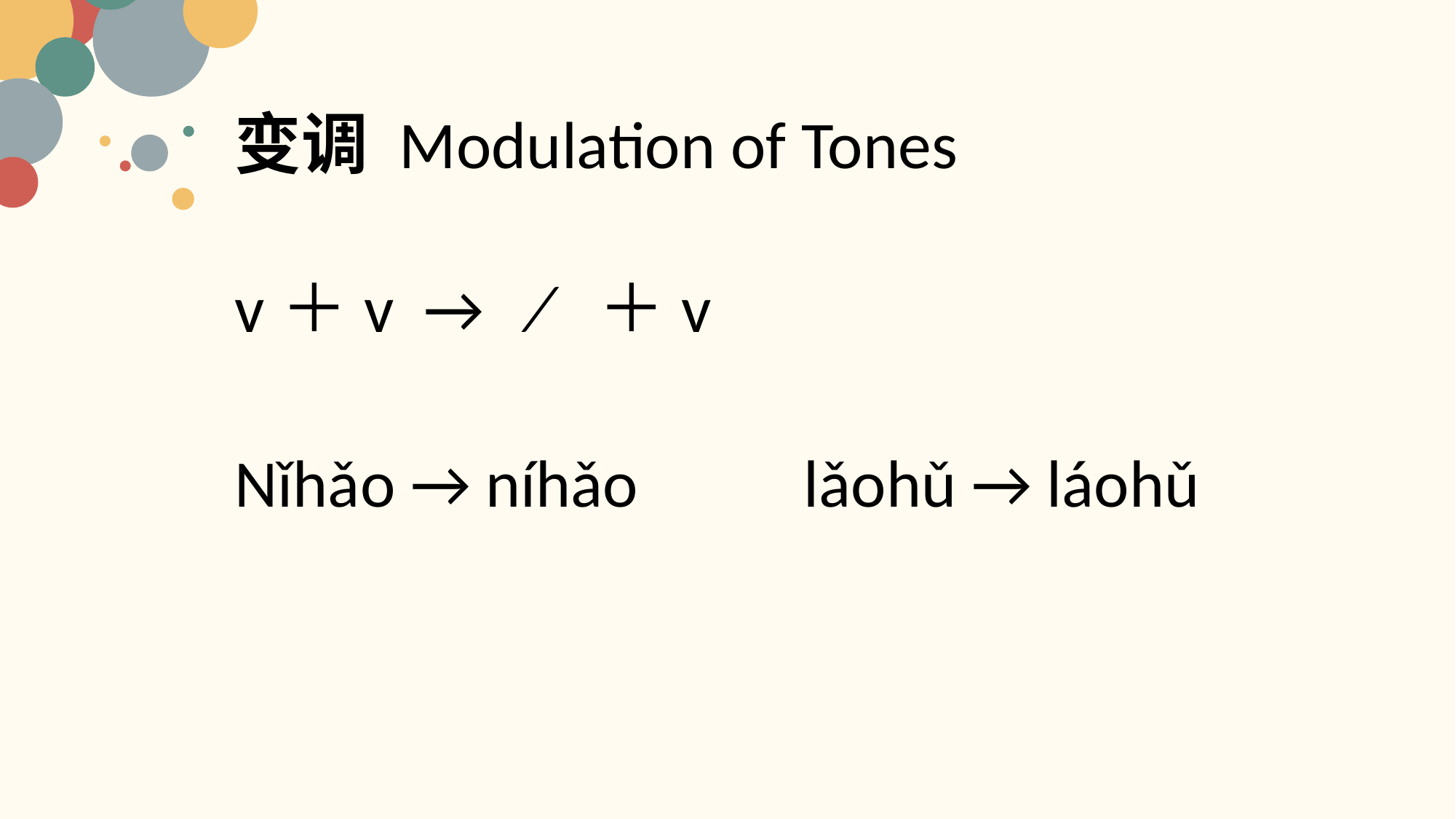

# 变调 Modulation of Tones
v＋v  →   ⁄  ＋v

Nǐhǎo → níhǎo           lǎohǔ → láohǔ